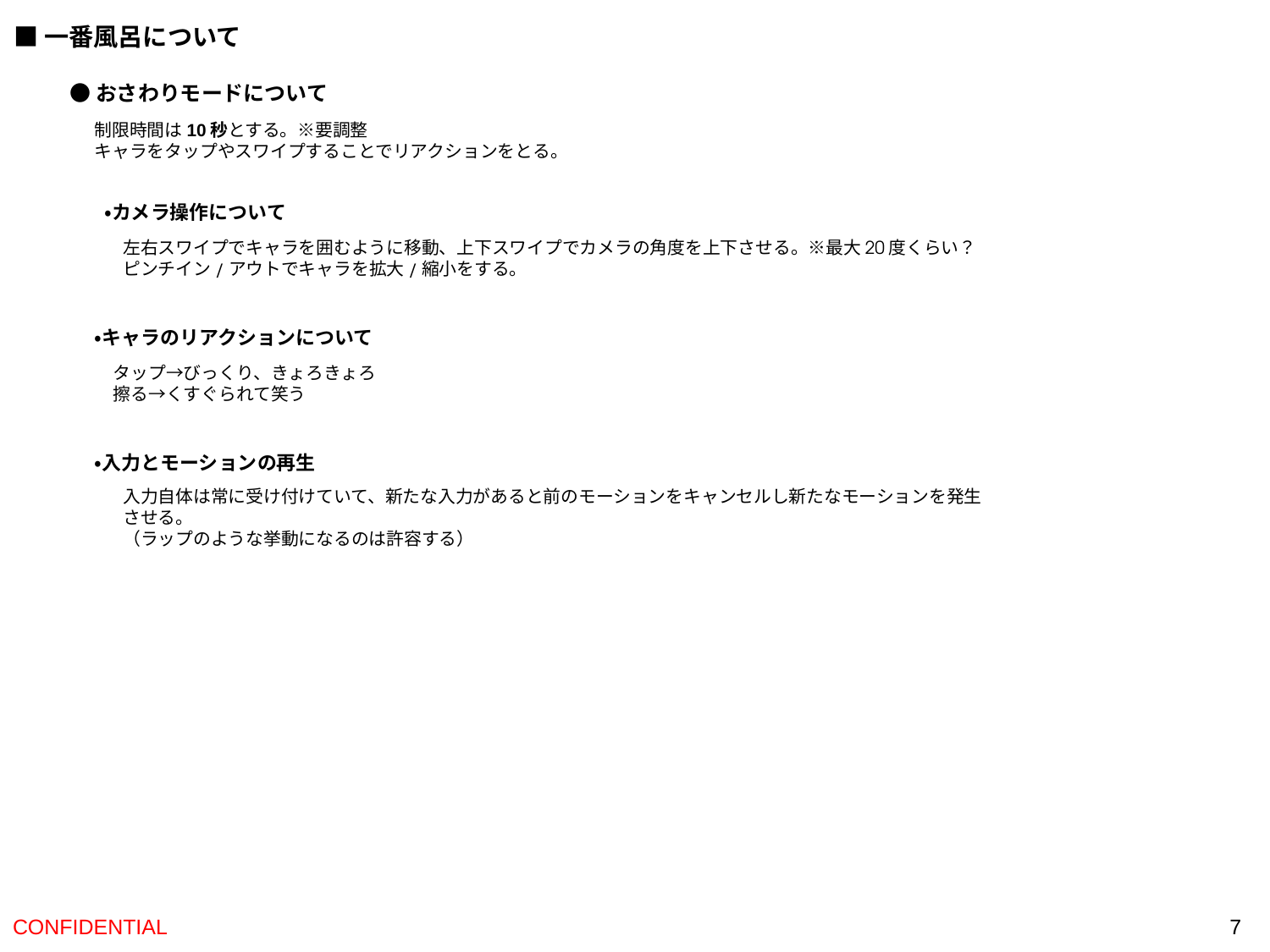

■一番風呂について
●おさわりモードについて
制限時間は10秒とする。※要調整
キャラをタップやスワイプすることでリアクションをとる。
・カメラ操作について
左右スワイプでキャラを囲むように移動、上下スワイプでカメラの角度を上下させる。※最大20度くらい？
ピンチイン/アウトでキャラを拡大/縮小をする。
・キャラのリアクションについて
タップ→びっくり、きょろきょろ
擦る→くすぐられて笑う
・入力とモーションの再生
入力自体は常に受け付けていて、新たな入力があると前のモーションをキャンセルし新たなモーションを発生させる。
（ラップのような挙動になるのは許容する）
7
CONFIDENTIAL